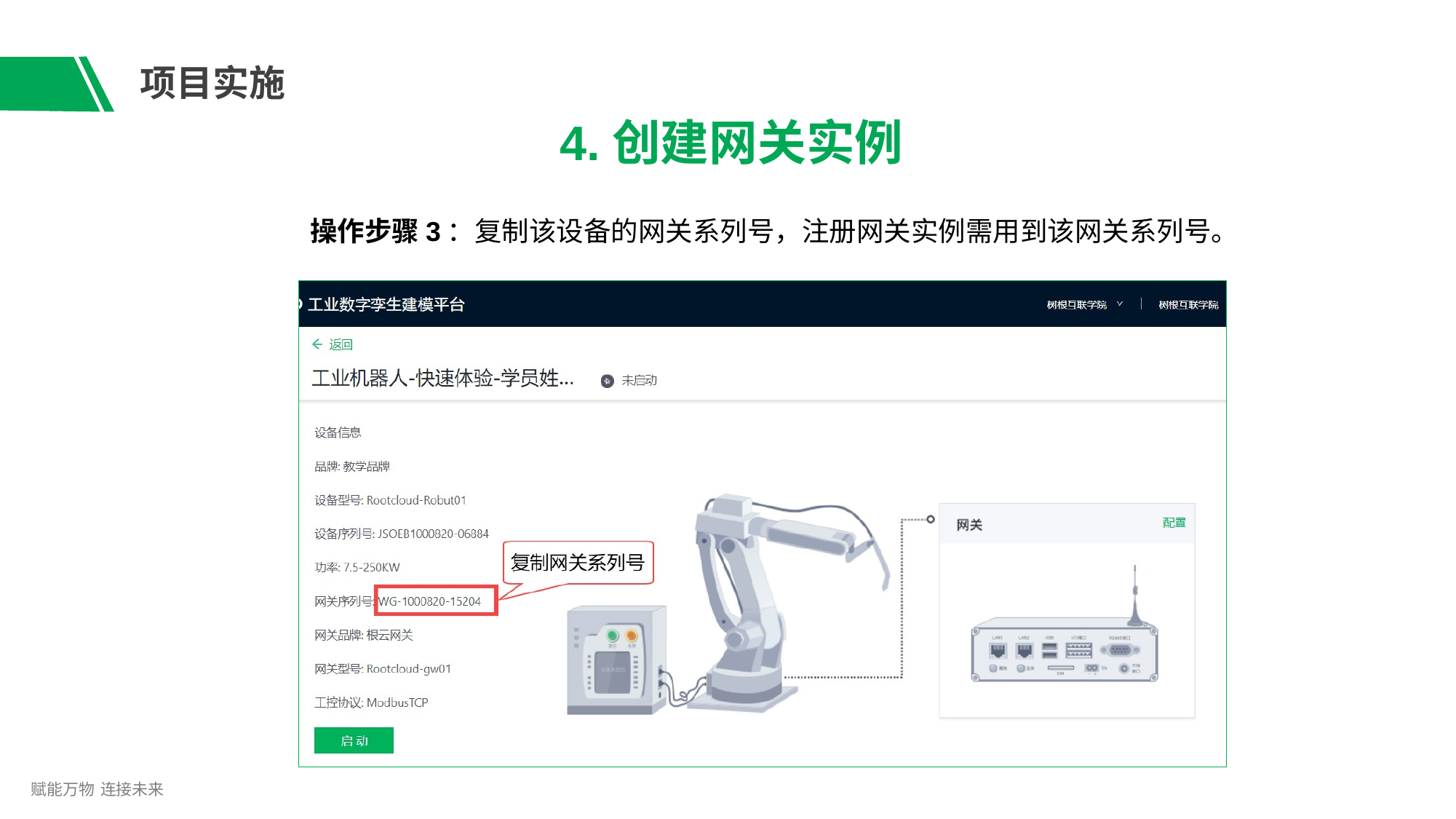

# 项目实施
4.创建网关实例
操作步骤3：复制该设备的网关系列号，注册网关实例需用到该网关系列号。

赋能万物 连接未来